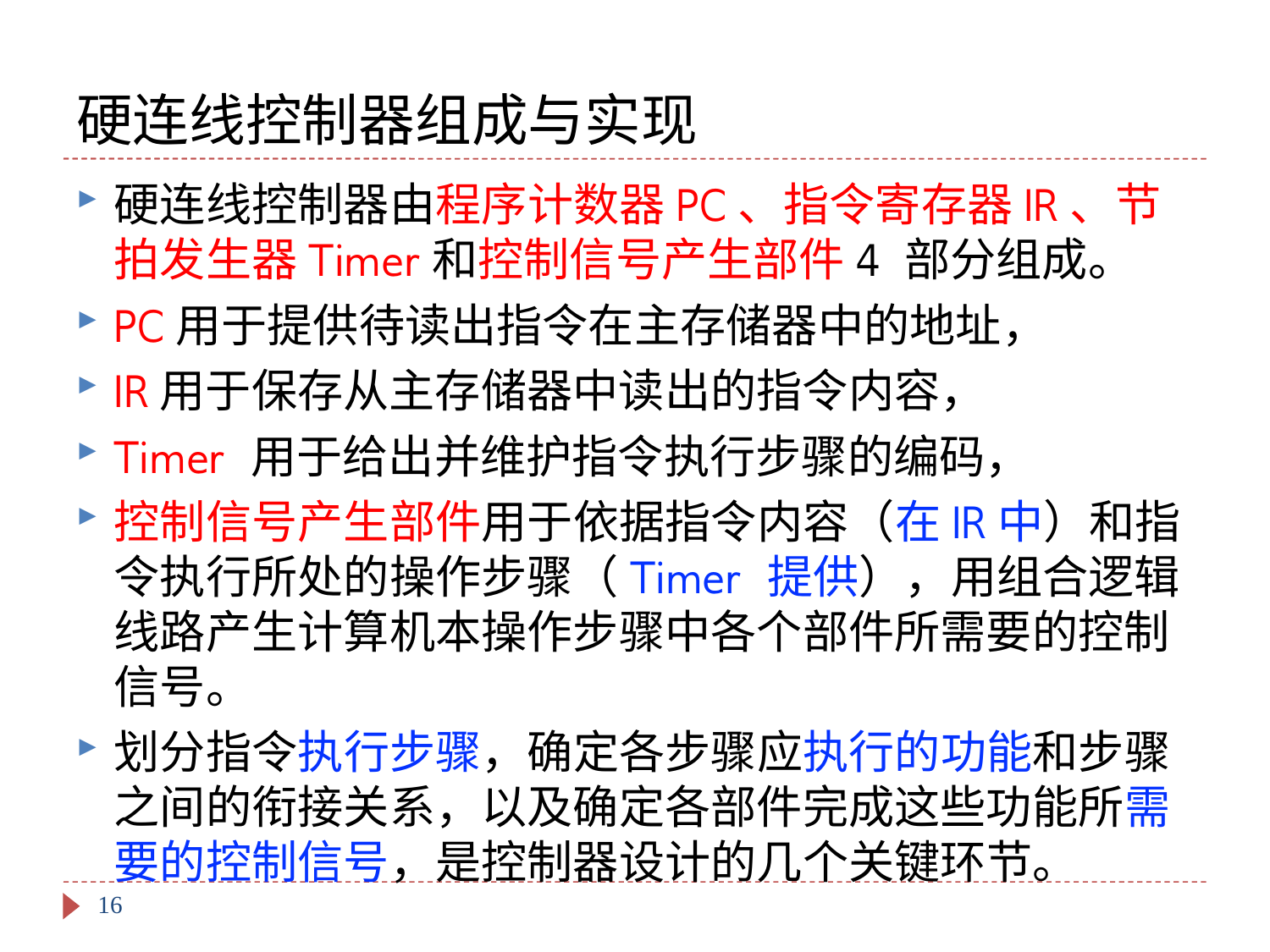

# 硬连线控制器组成与实现
硬连线控制器由程序计数器PC、指令寄存器IR、节拍发生器Timer和控制信号产生部件4 部分组成。
PC用于提供待读出指令在主存储器中的地址，
IR用于保存从主存储器中读出的指令内容，
Timer 用于给出并维护指令执行步骤的编码，
控制信号产生部件用于依据指令内容（在IR中）和指令执行所处的操作步骤（Timer 提供），用组合逻辑线路产生计算机本操作步骤中各个部件所需要的控制信号。
划分指令执行步骤，确定各步骤应执行的功能和步骤之间的衔接关系，以及确定各部件完成这些功能所需要的控制信号，是控制器设计的几个关键环节。
16